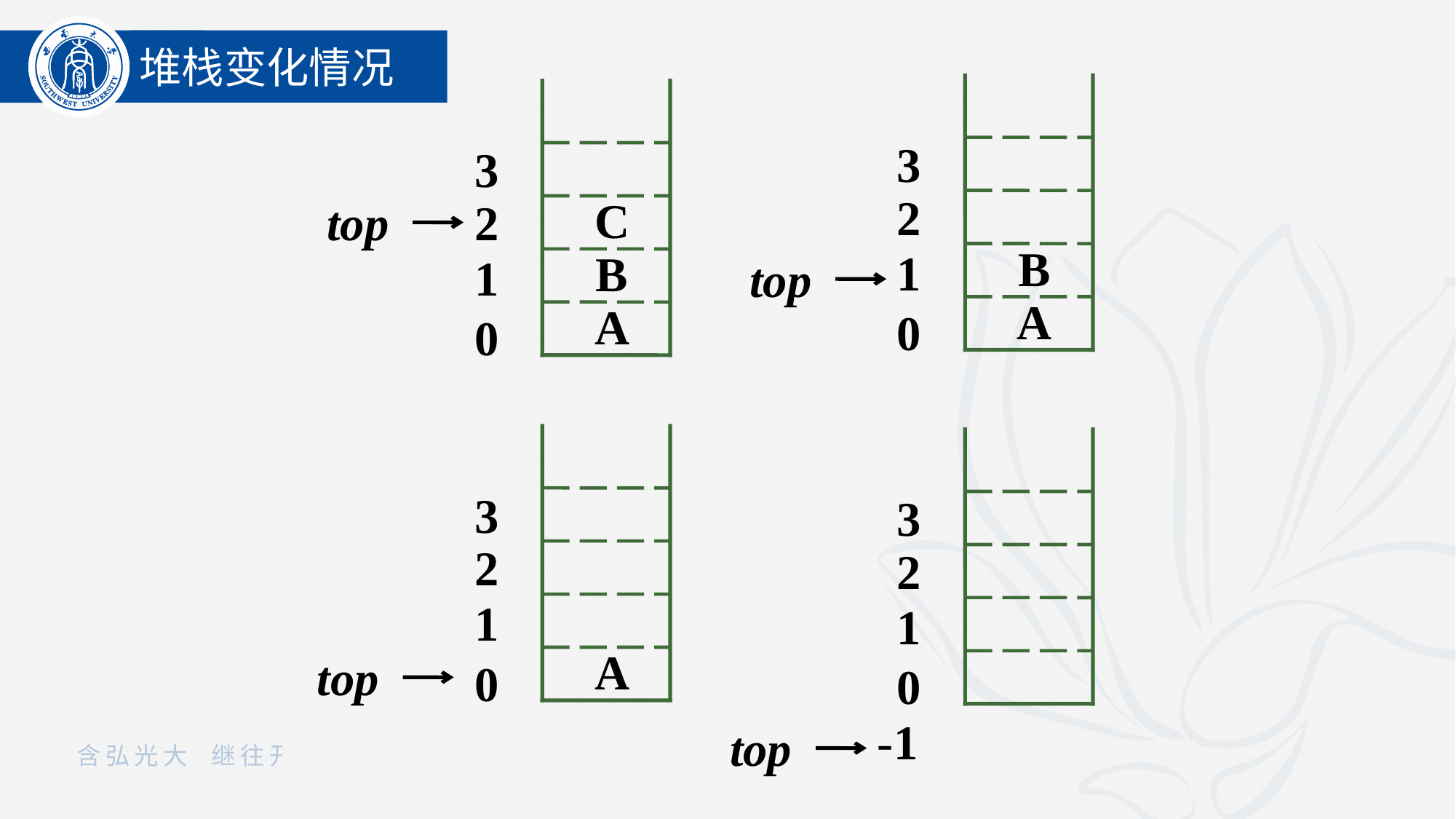

堆栈变化情况

3
2
top

1
B
0
A

3
top

2
C
B
A
1
0

3
2

A
1
0
top

3
2
1
0
top

-1